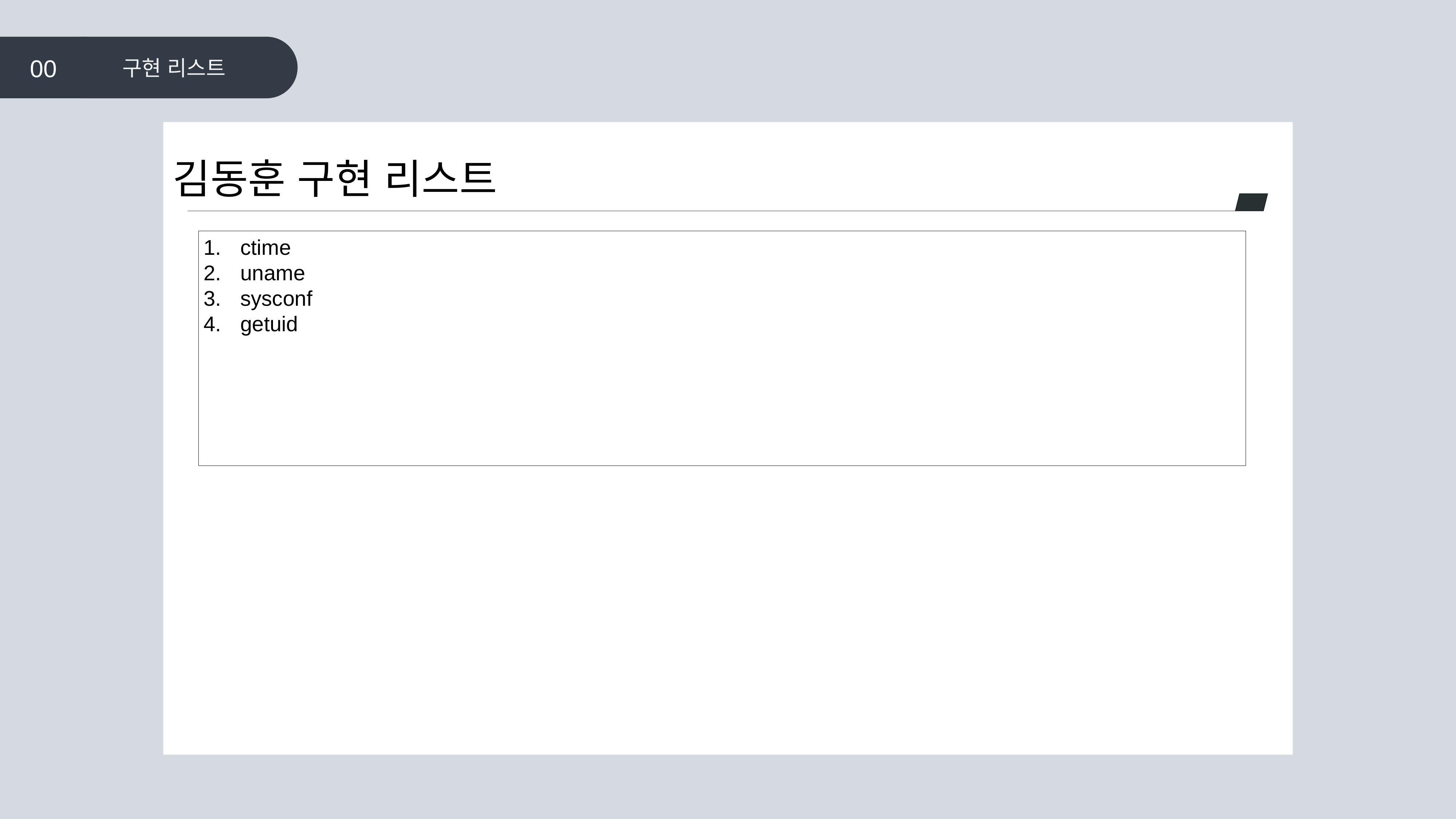

구현 리스트
00

김동훈 구현 리스트

 ctime
 uname
 sysconf
 getuid